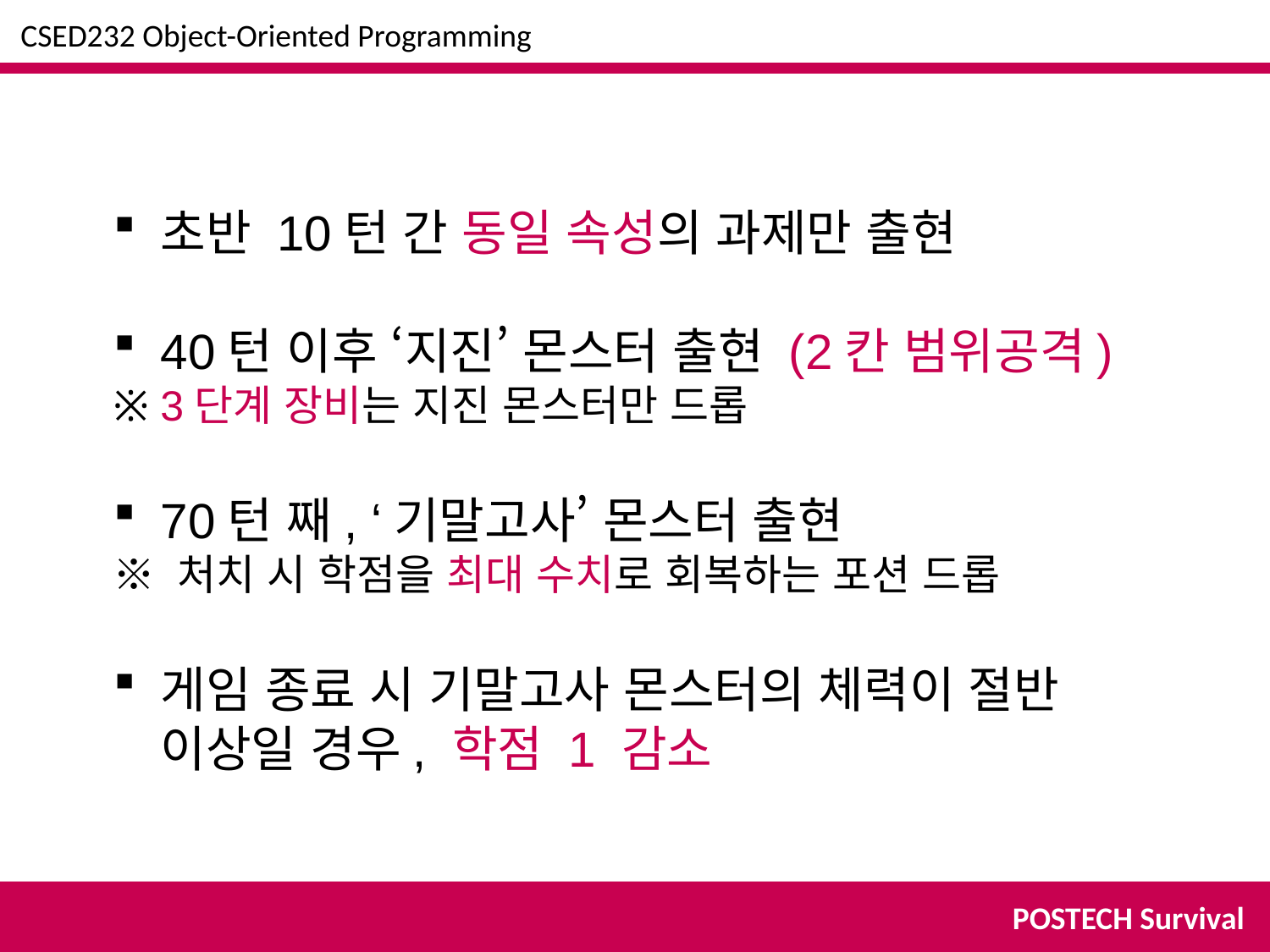

CSED232 Object-Oriented Programming
초반 10턴 간 동일 속성의 과제만 출현

40턴 이후 ‘지진’ 몬스터 출현 (2칸 범위공격)
※ 3단계 장비는 지진 몬스터만 드롭

70턴 째, ‘기말고사’ 몬스터 출현
※ 처치 시 학점을 최대 수치로 회복하는 포션 드롭

게임 종료 시 기말고사 몬스터의 체력이 절반 이상일 경우, 학점 1 감소

POSTECH Survival